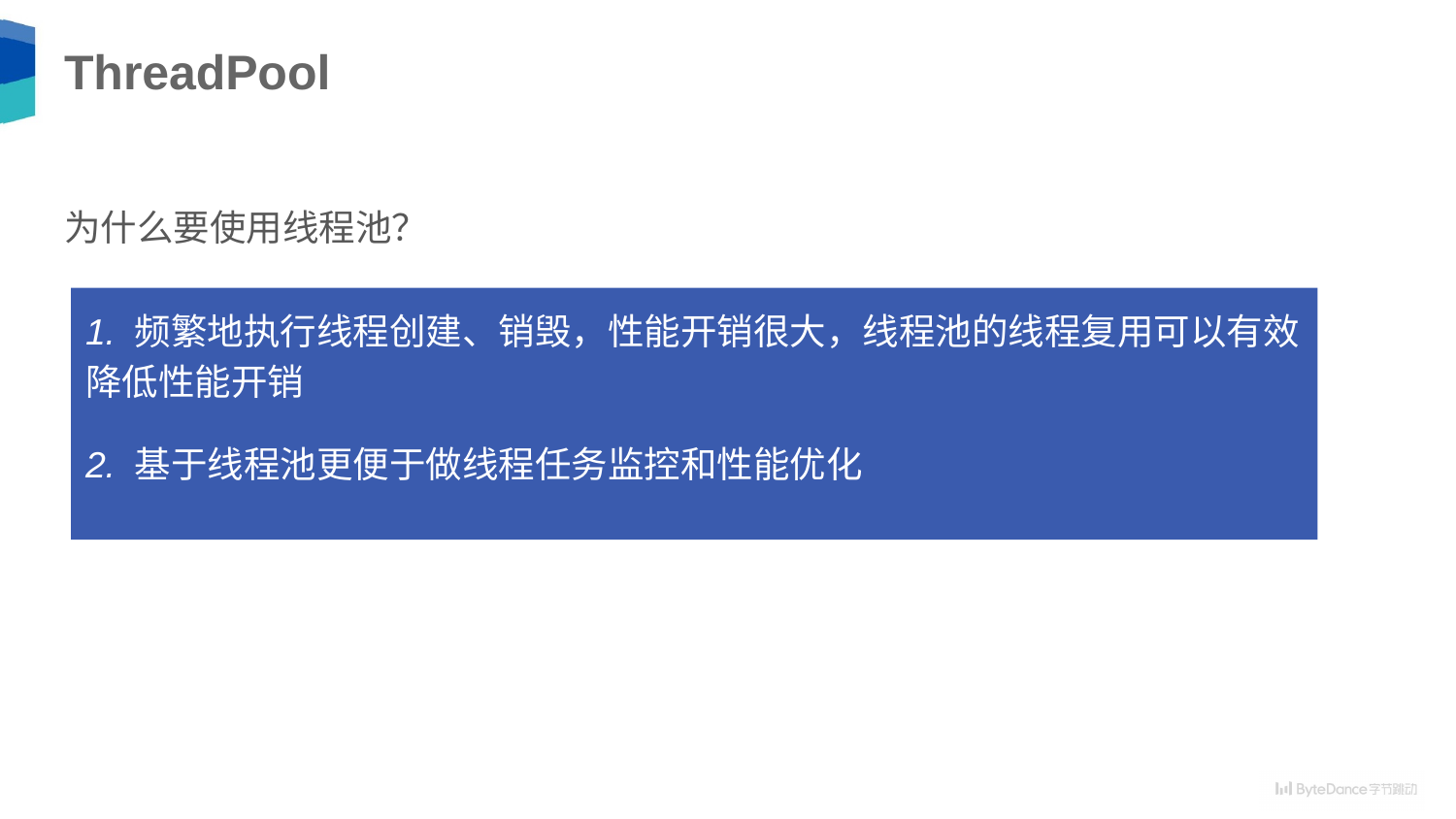

# ThreadPool
为什么要使用线程池？

1. 频繁地执行线程创建、销毁，性能开销很大，线程池的线程复用可以有效降低性能开销
2. 基于线程池更便于做线程任务监控和性能优化